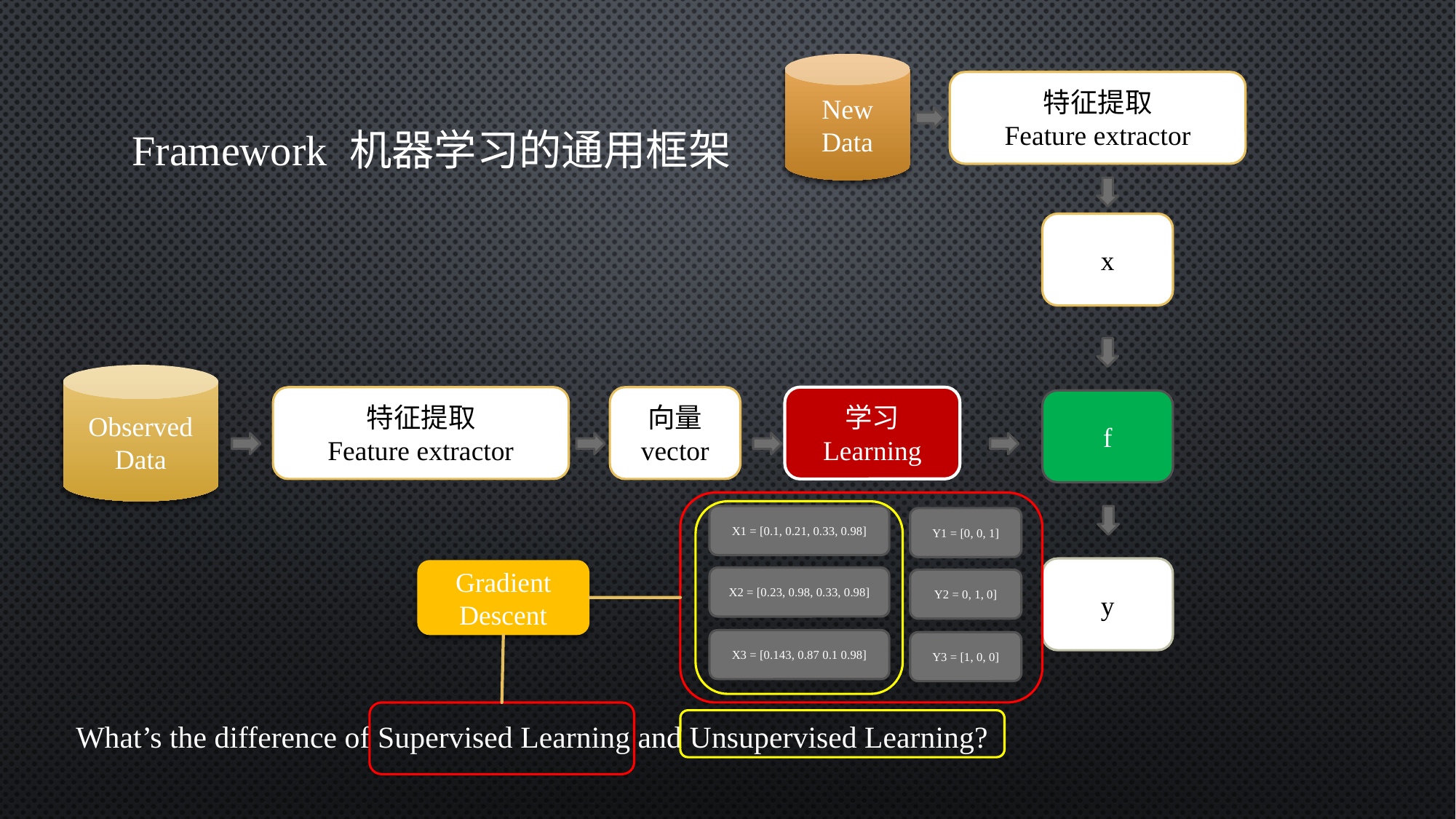

New
Data
特征提取
Feature extractor

Framework 机器学习的通用框架

x

Observed
Data
特征提取
Feature extractor
向量
vector
学习
Learning
f

X1 = [0.1, 0.21, 0.33, 0.98]
Y1 = [0, 0, 1]

y
Gradient Descent
X2 = [0.23, 0.98, 0.33, 0.98]
Y2 = 0, 1, 0]
X3 = [0.143, 0.87 0.1 0.98]
Y3 = [1, 0, 0]

What’s the difference of Supervised Learning and Unsupervised Learning?